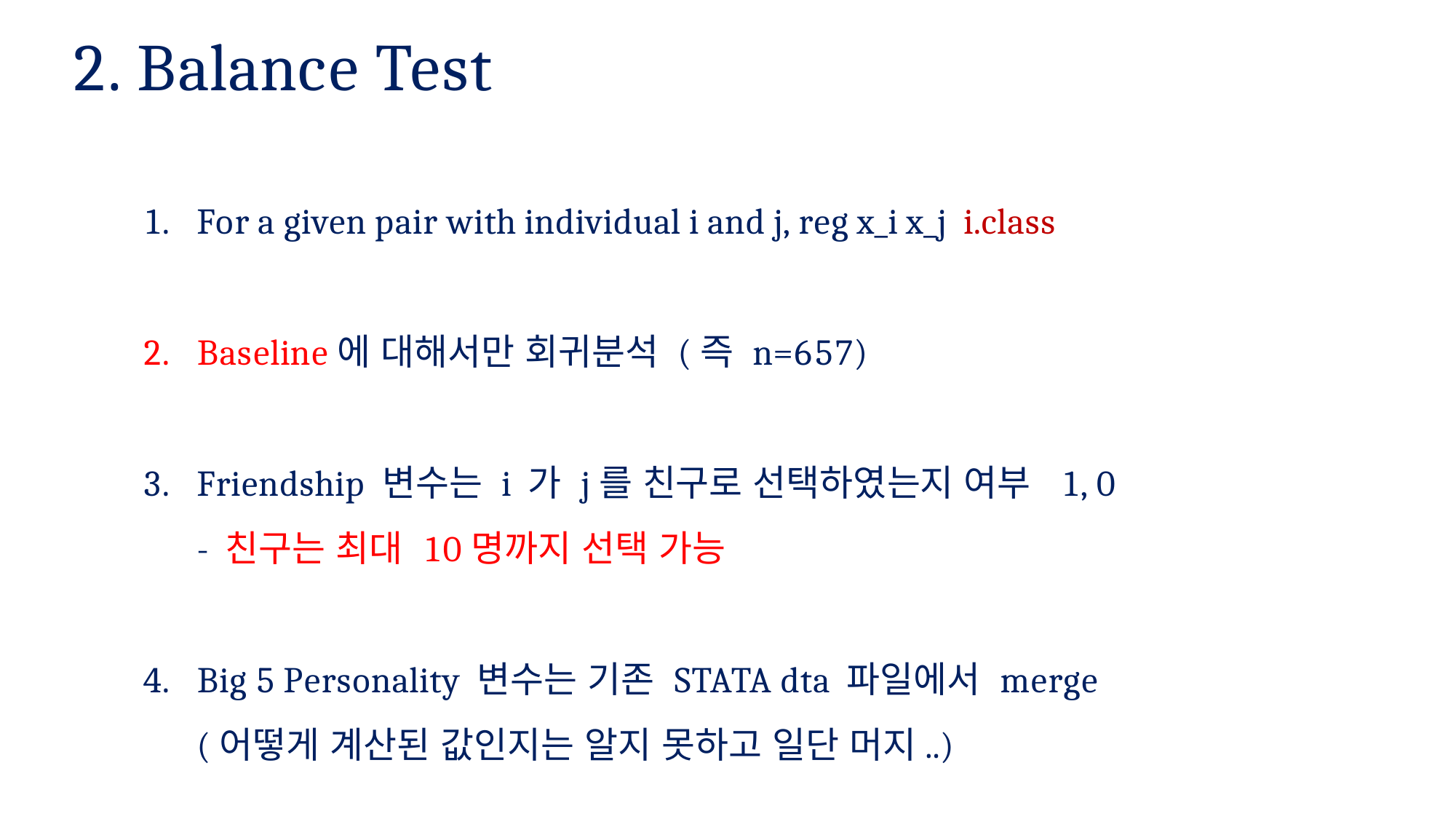

2. Balance Test
For a given pair with individual i and j, reg x_i x_j  i.class

Baseline에 대해서만 회귀분석 (즉 n=657)

Friendship 변수는 i 가 j를 친구로 선택하였는지 여부  1, 0
- 친구는 최대 10명까지 선택 가능

Big 5 Personality 변수는 기존 STATA dta 파일에서 merge
(어떻게 계산된 값인지는 알지 못하고 일단 머지..)